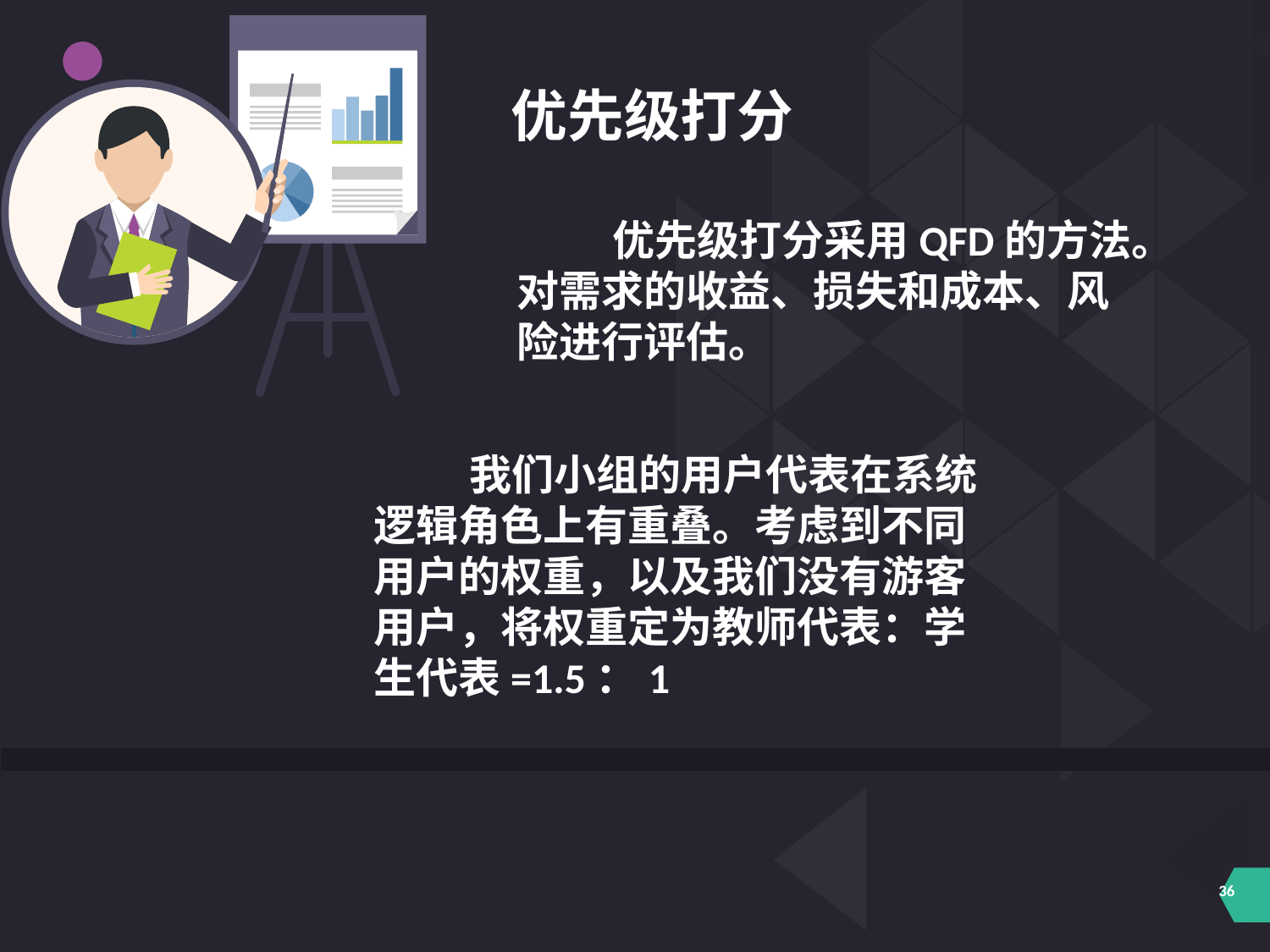

优先级打分
         优先级打分采用QFD的方法。对需求的收益、损失和成本、风险进行评估。
         我们小组的用户代表在系统逻辑角色上有重叠。考虑到不同用户的权重，以及我们没有游客用户，将权重定为教师代表：学生代表=1.5：1